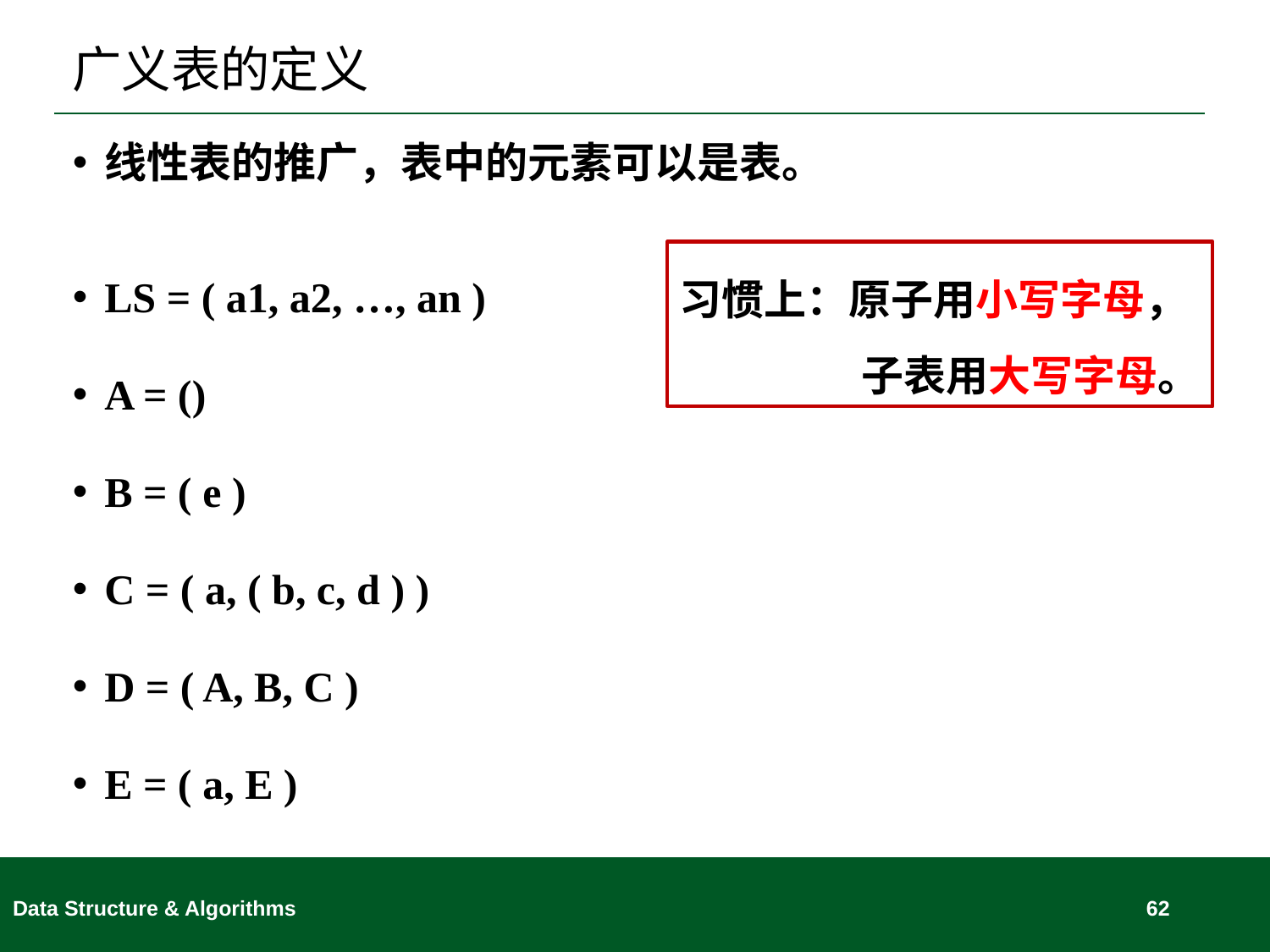

# 广义表的定义
线性表的推广，表中的元素可以是表。

LS = ( a1, a2, …, an )
A = ()
B = ( e )
C = ( a, ( b, c, d ) )
D = ( A, B, C )
E = ( a, E )

习惯上：原子用小写字母，
                  子表用大写字母。
Data Structure & Algorithms
62